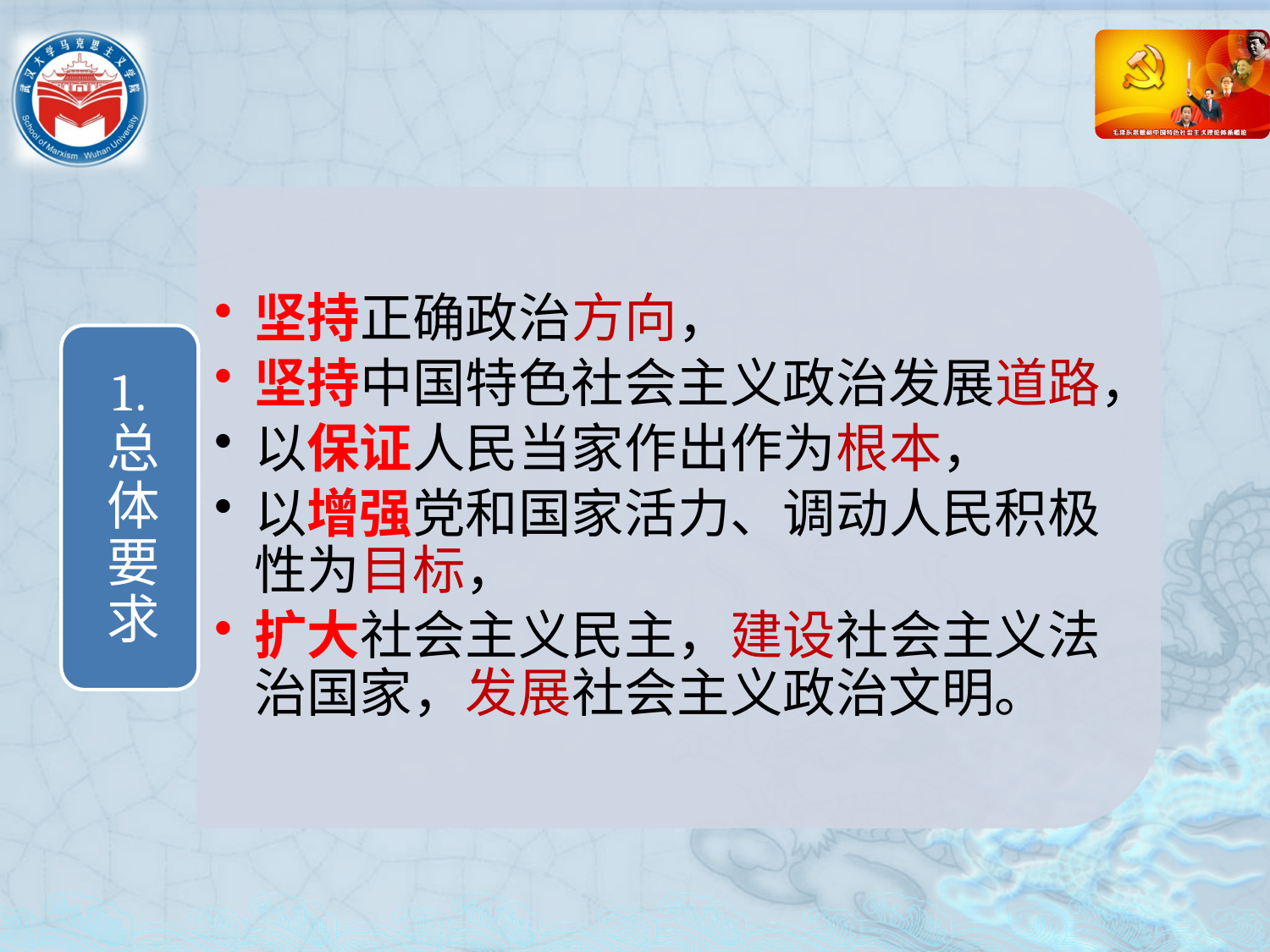

#
坚持正确政治方向，
坚持中国特色社会主义政治发展道路，
以保证人民当家作出作为根本，
以增强党和国家活力、调动人民积极性为目标，
扩大社会主义民主，建设社会主义法治国家，发展社会主义政治文明。
1.总体要求